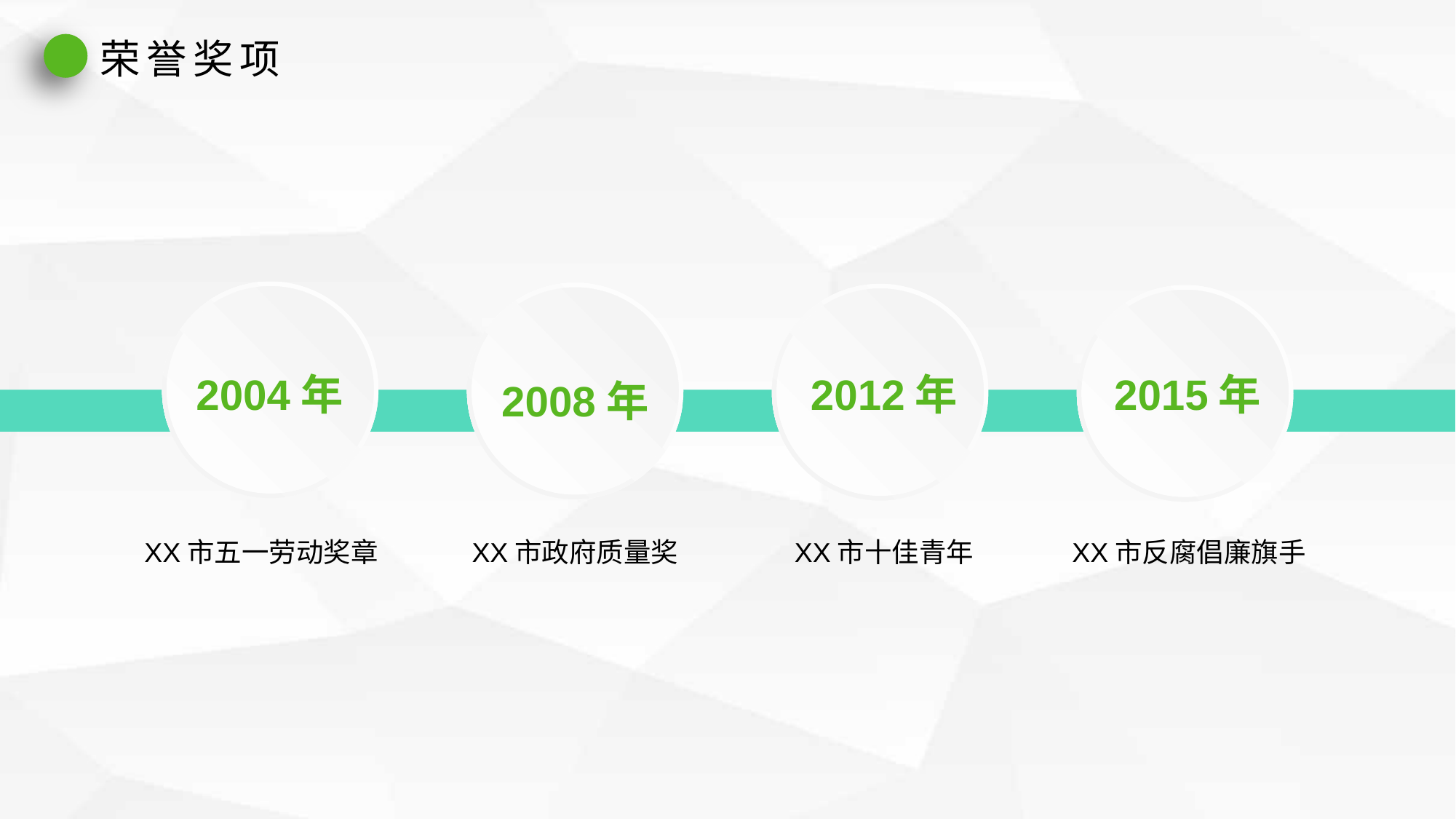

荣誉奖项

2004年
2015年
2012年
2008年

XX市五一劳动奖章
XX市政府质量奖
XX市十佳青年
XX市反腐倡廉旗手
延时符